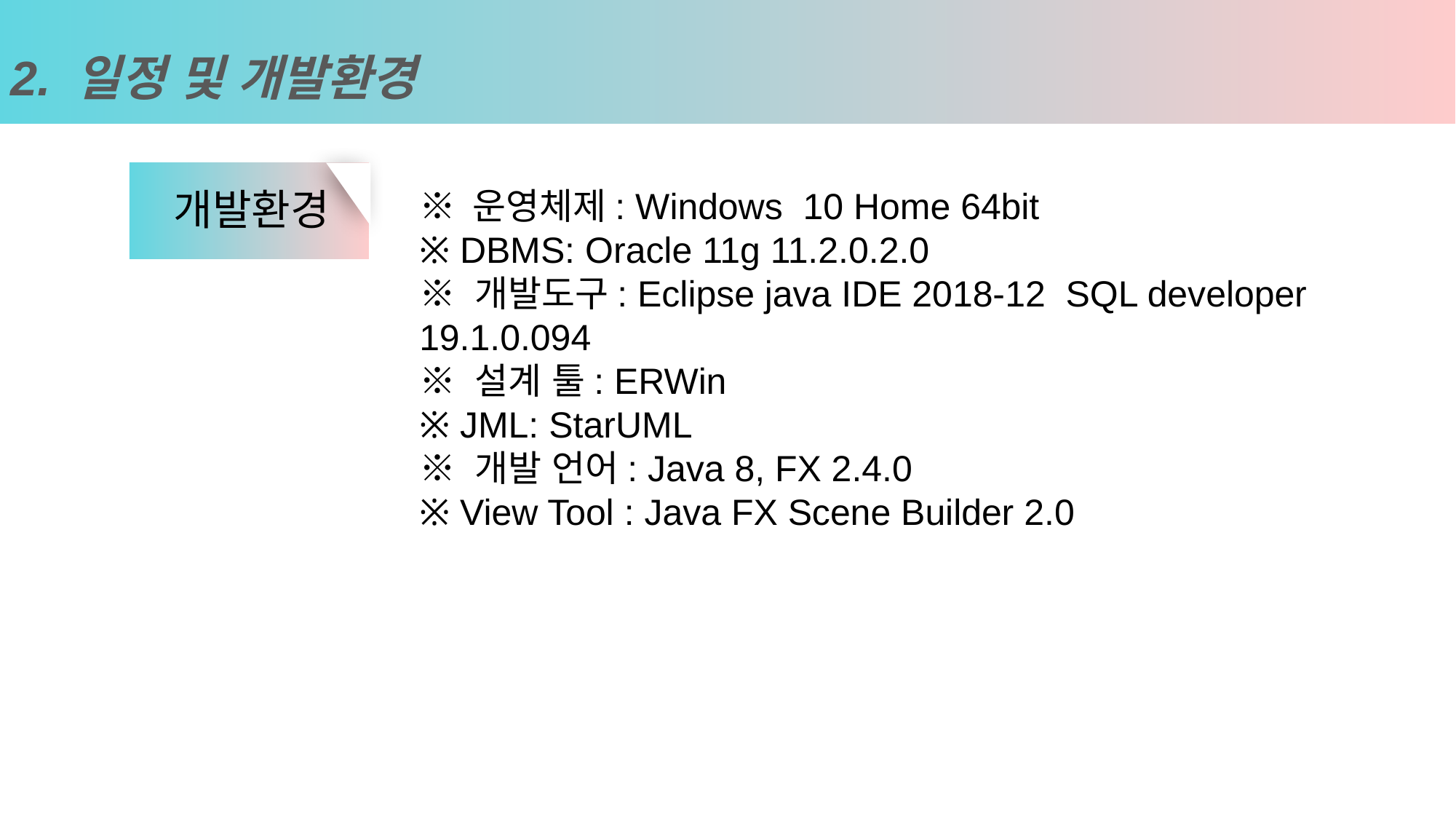

2. 일정 및 개발환경

개발환경
※ 운영체제: Windows  10 Home 64bit
※ DBMS: Oracle 11g 11.2.0.2.0
※ 개발도구: Eclipse java IDE 2018-12  SQL developer 19.1.0.094
※ 설계 툴: ERWin
※ JML: StarUML
※ 개발 언어: Java 8, FX 2.4.0
※ View Tool : Java FX Scene Builder 2.0